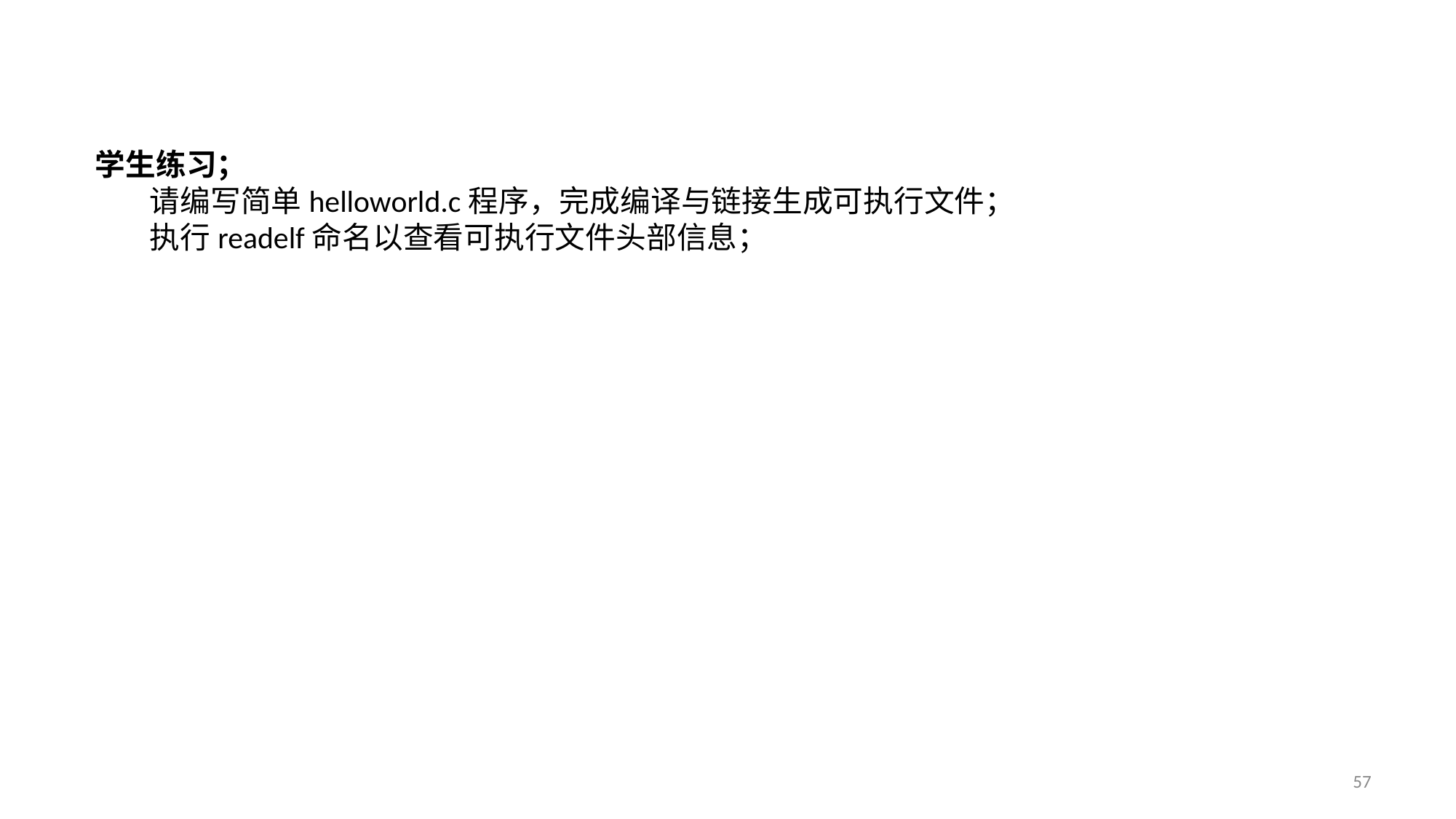

学生练习；
请编写简单helloworld.c程序，完成编译与链接生成可执行文件；
执行readelf命名以查看可执行文件头部信息；

57